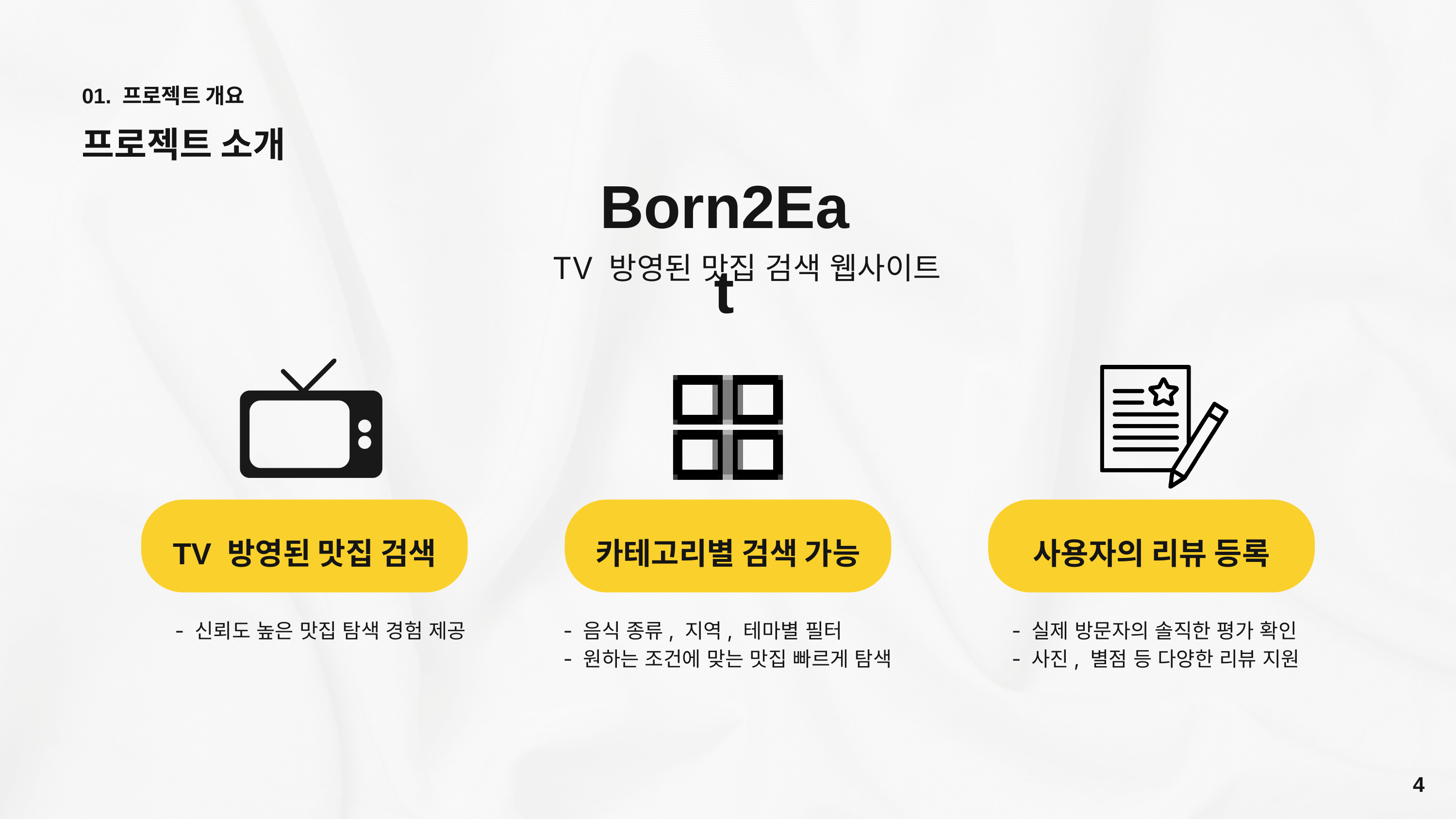

01. 프로젝트 개요
프로젝트 소개
Born2Eat
 TV 방영된 맛집 검색 웹사이트

사용자의 리뷰 등록
TV 방영된 맛집 검색
카테고리별 검색 가능
- 신뢰도 높은 맛집 탐색 경험 제공
- 음식 종류, 지역, 테마별 필터
- 원하는 조건에 맞는 맛집 빠르게 탐색
- 실제 방문자의 솔직한 평가 확인
- 사진, 별점 등 다양한 리뷰 지원
4